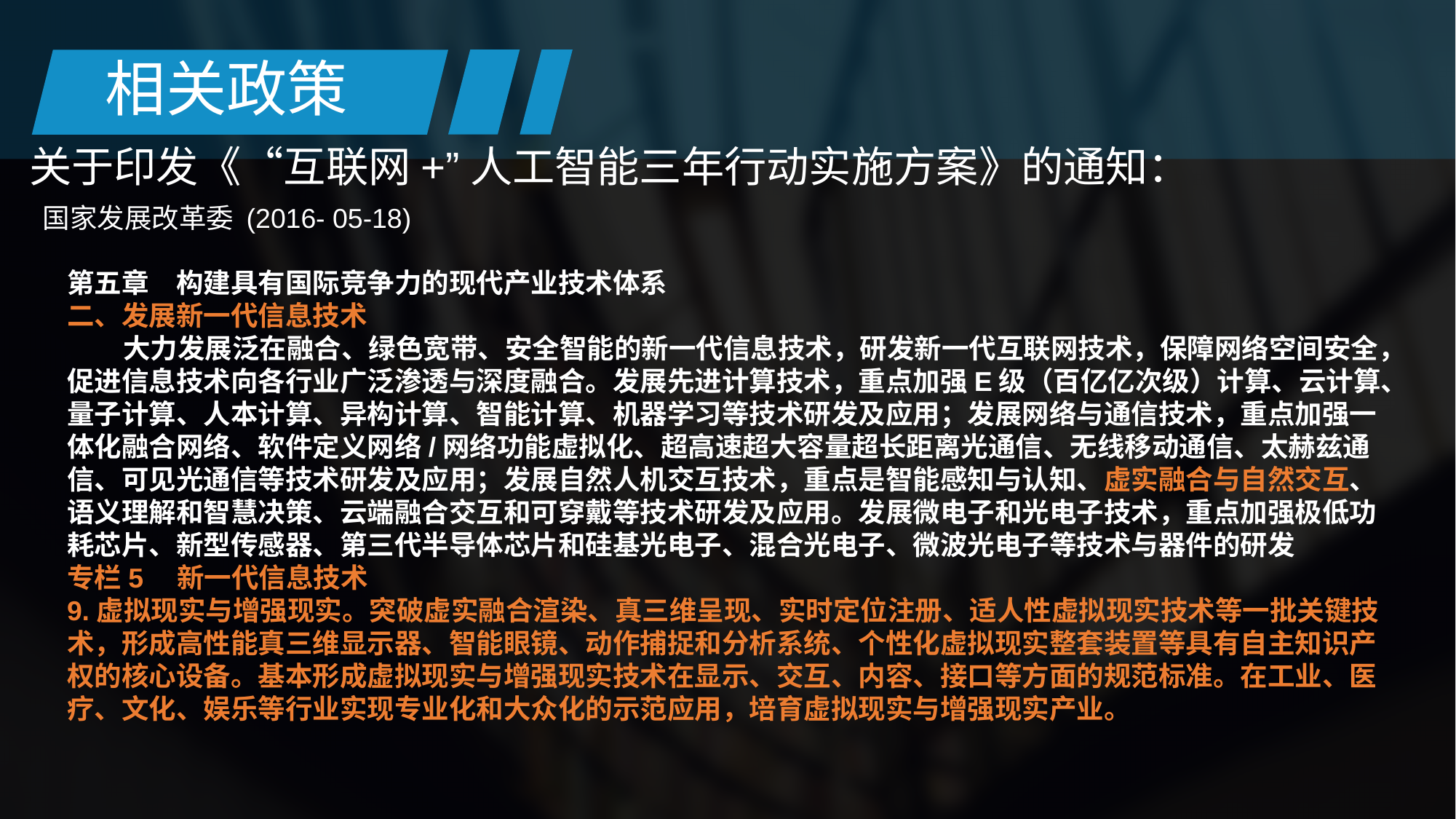

相关政策

关于印发《“互联网+”人工智能三年行动实施方案》的通知：

国家发展改革委 (2016- 05-18)
第五章　构建具有国际竞争力的现代产业技术体系
二、发展新一代信息技术
        大力发展泛在融合、绿色宽带、安全智能的新一代信息技术，研发新一代互联网技术，保障网络空间安全，促进信息技术向各行业广泛渗透与深度融合。发展先进计算技术，重点加强E级（百亿亿次级）计算、云计算、量子计算、人本计算、异构计算、智能计算、机器学习等技术研发及应用；发展网络与通信技术，重点加强一体化融合网络、软件定义网络/网络功能虚拟化、超高速超大容量超长距离光通信、无线移动通信、太赫兹通信、可见光通信等技术研发及应用；发展自然人机交互技术，重点是智能感知与认知、虚实融合与自然交互、语义理解和智慧决策、云端融合交互和可穿戴等技术研发及应用。发展微电子和光电子技术，重点加强极低功耗芯片、新型传感器、第三代半导体芯片和硅基光电子、混合光电子、微波光电子等技术与器件的研发
专栏5　新一代信息技术
9.虚拟现实与增强现实。突破虚实融合渲染、真三维呈现、实时定位注册、适人性虚拟现实技术等一批关键技术，形成高性能真三维显示器、智能眼镜、动作捕捉和分析系统、个性化虚拟现实整套装置等具有自主知识产权的核心设备。基本形成虚拟现实与增强现实技术在显示、交互、内容、接口等方面的规范标准。在工业、医疗、文化、娱乐等行业实现专业化和大众化的示范应用，培育虚拟现实与增强现实产业。